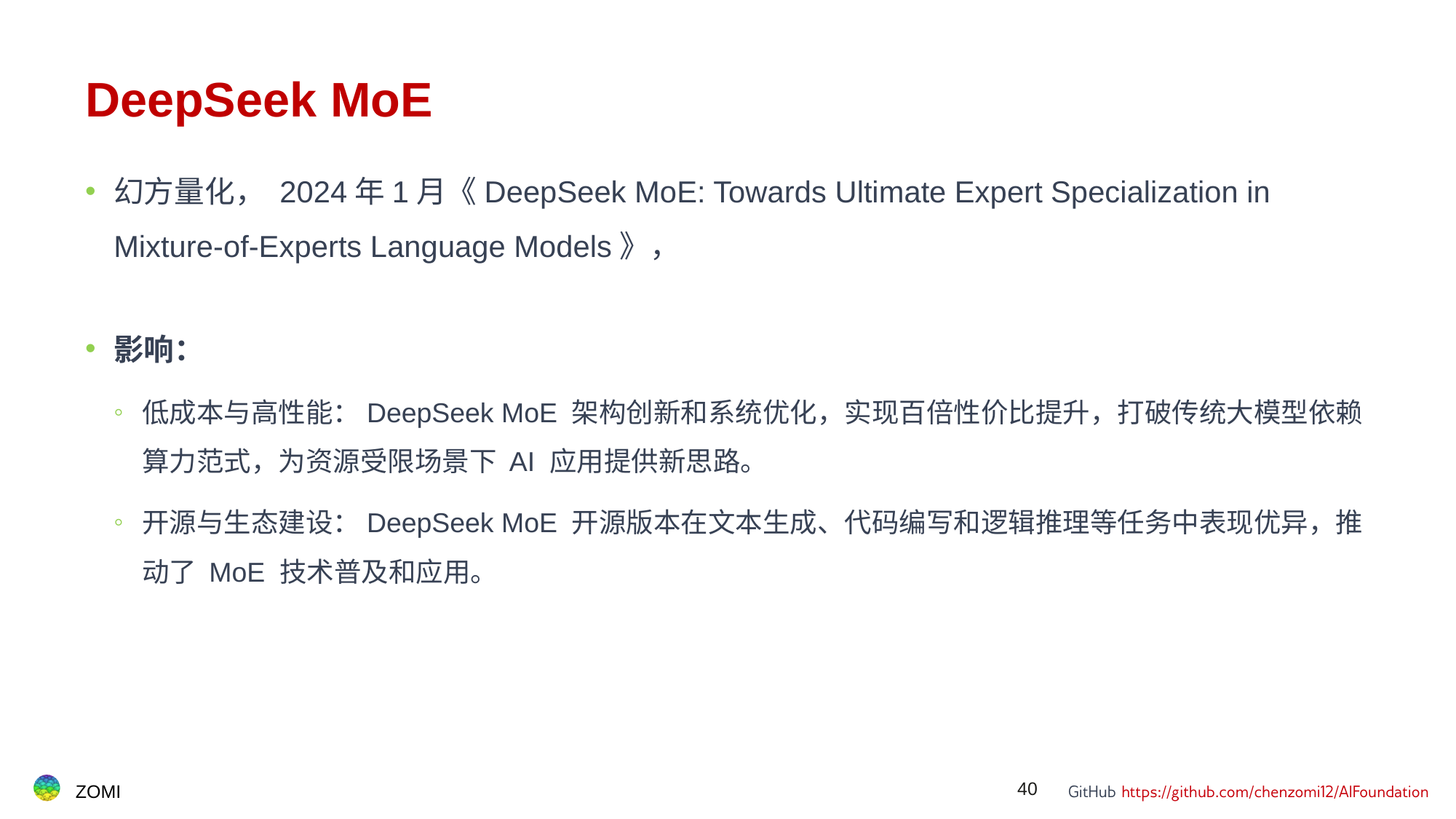

# DeepSeek MoE
幻方量化， 2024年1月《DeepSeek MoE: Towards Ultimate Expert Specialization in Mixture-of-Experts Language Models》，
影响：
低成本与高性能：DeepSeek MoE 架构创新和系统优化，实现百倍性价比提升，打破传统大模型依赖算力范式，为资源受限场景下 AI 应用提供新思路。
开源与生态建设：DeepSeek MoE 开源版本在文本生成、代码编写和逻辑推理等任务中表现优异，推动了 MoE 技术普及和应用。